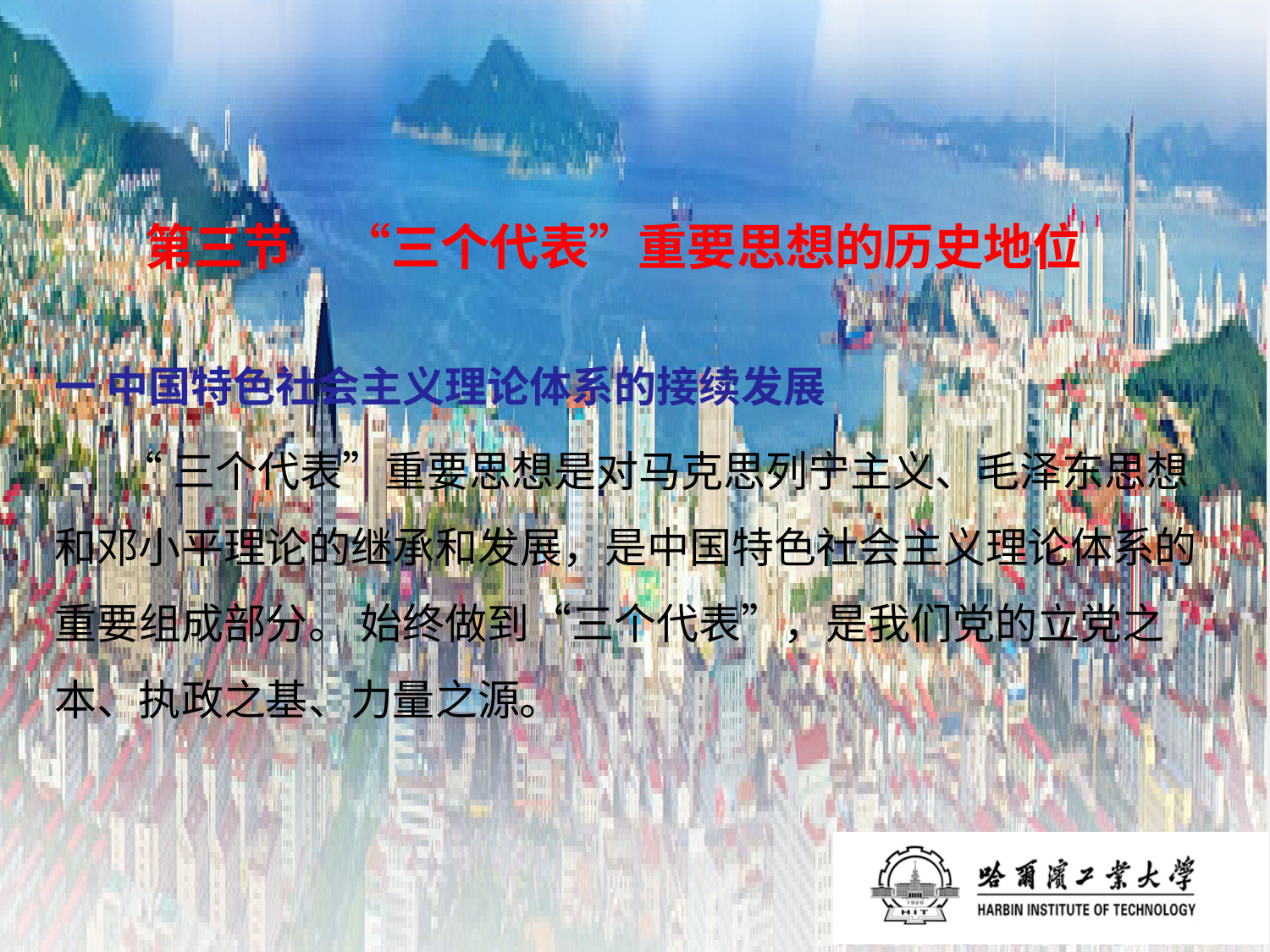

# 第三节　“三个代表”重要思想的历史地位
一 中国特色社会主义理论体系的接续发展
       “三个代表”重要思想是对马克思列宁主义、毛泽东思想和邓小平理论的继承和发展，是中国特色社会主义理论体系的重要组成部分。 始终做到“三个代表”，是我们党的立党之本、执政之基、力量之源。